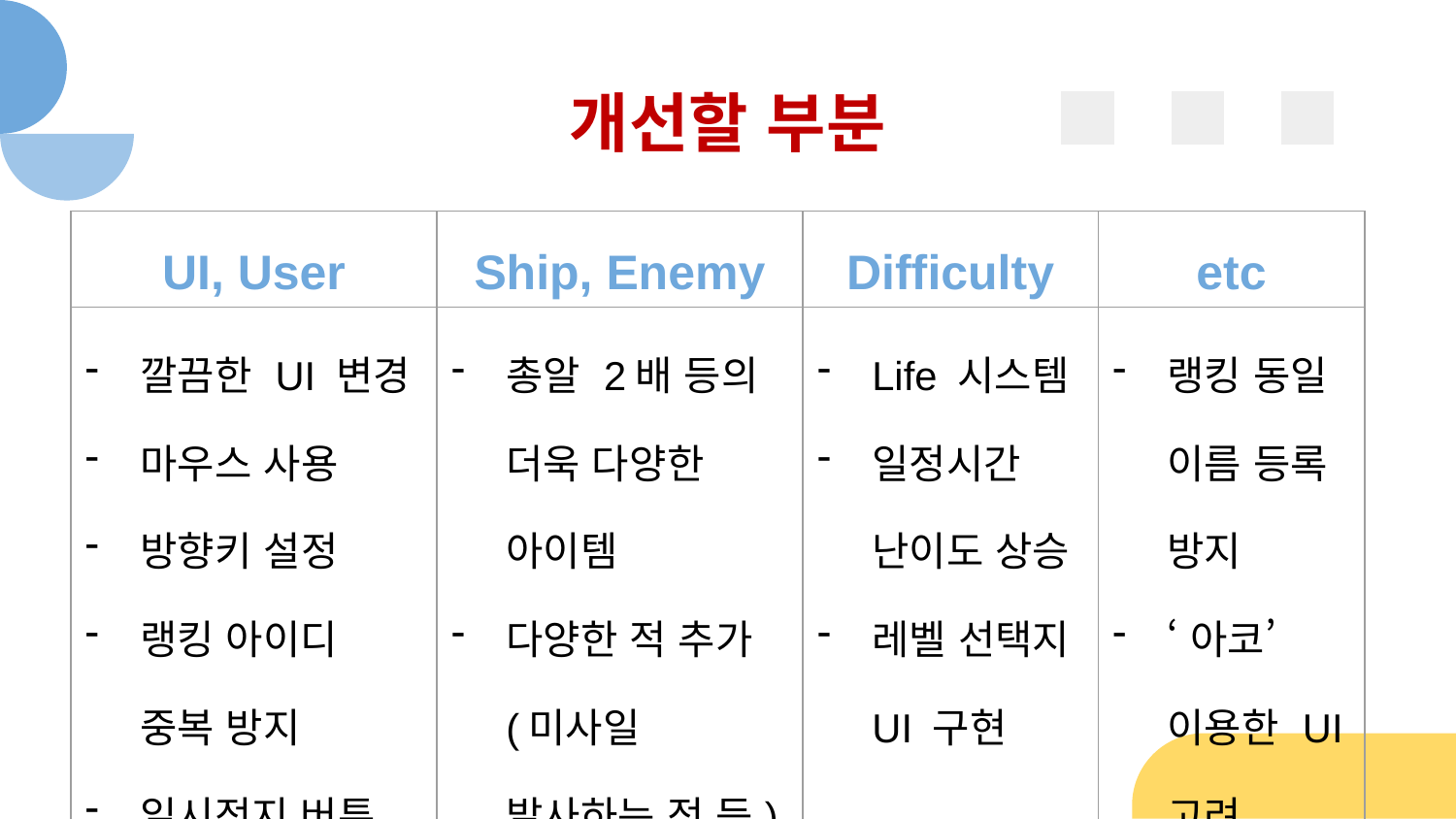

# 개선할 부분
| UI, User | Ship, Enemy | Difficulty | etc |
| --- | --- | --- | --- |
| 깔끔한 UI 변경 마우스 사용 방향키 설정 랭킹 아이디 중복 방지 일시정지 버튼 | 총알 2배 등의 더욱 다양한 아이템 다양한 적 추가(미사일 발사하는 적 등) | Life 시스템 일정시간 난이도 상승 레벨 선택지 UI 구현 | 랭킹 동일 이름 등록 방지 ‘아코’ 이용한 UI 고려 |